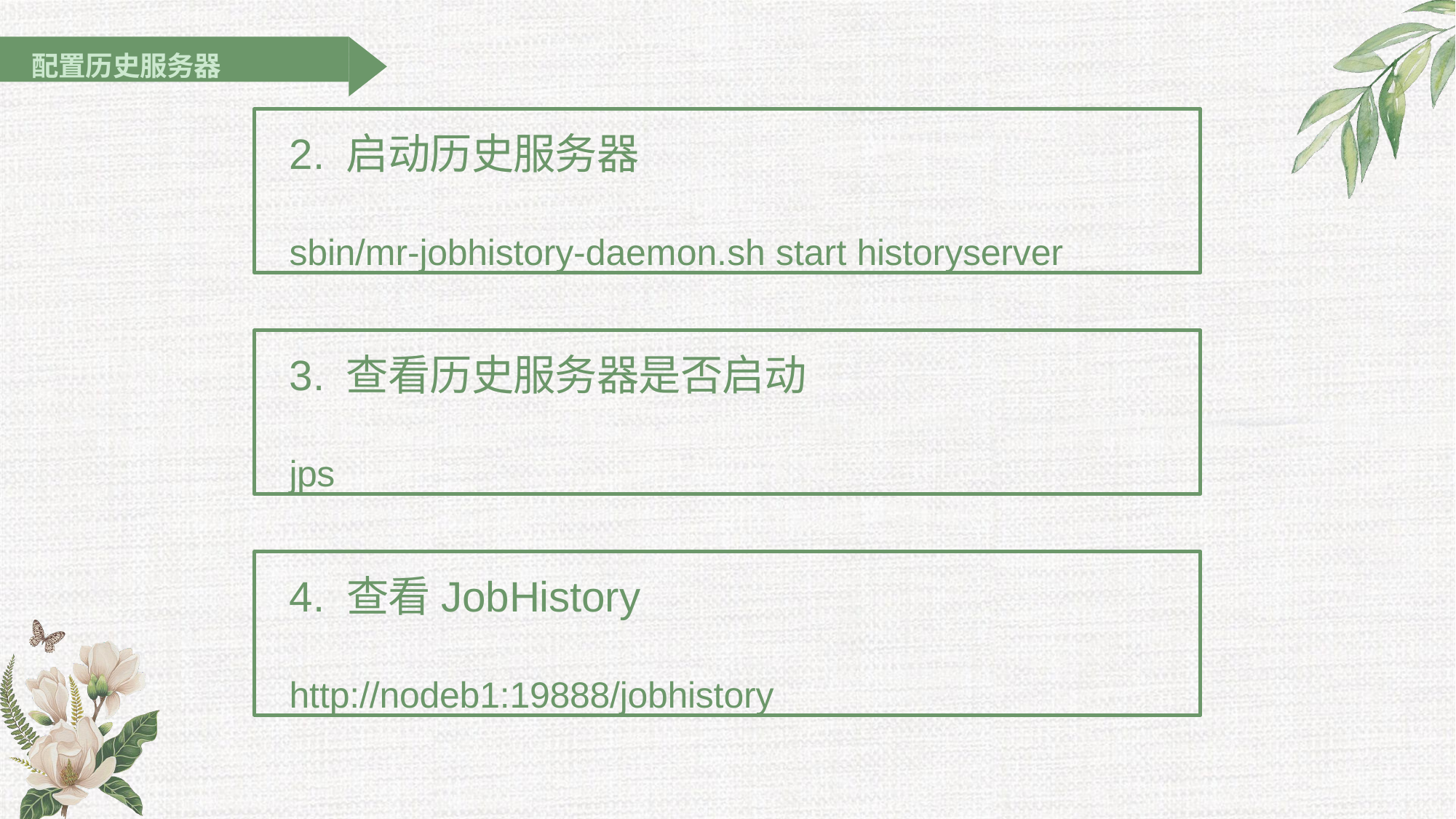

配置历史服务器
2. 启动历史服务器
sbin/mr-jobhistory-daemon.sh start historyserver
3. 查看历史服务器是否启动
jps
4. 查看JobHistory
http://nodeb1:19888/jobhistory